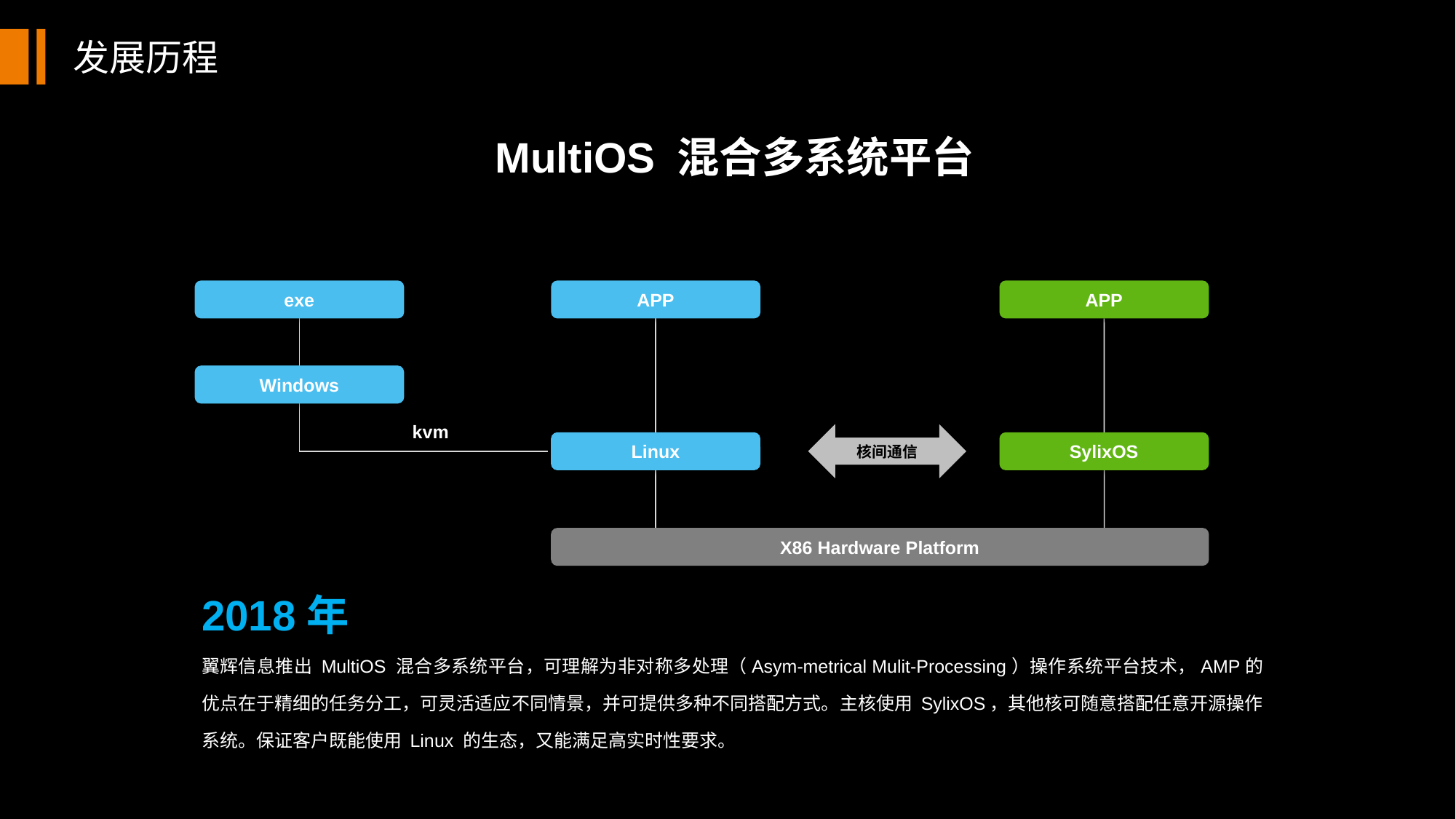

发展历程
MultiOS 混合多系统平台
exe
APP
APP
Windows
kvm
核间通信
Linux
SylixOS
X86 Hardware Platform
2018年
翼辉信息推出 MultiOS 混合多系统平台，可理解为非对称多处理（Asym-metrical Mulit-Processing）操作系统平台技术，AMP的优点在于精细的任务分工，可灵活适应不同情景，并可提供多种不同搭配方式。主核使用 SylixOS，其他核可随意搭配任意开源操作系统。保证客户既能使用 Linux 的生态，又能满足高实时性要求。